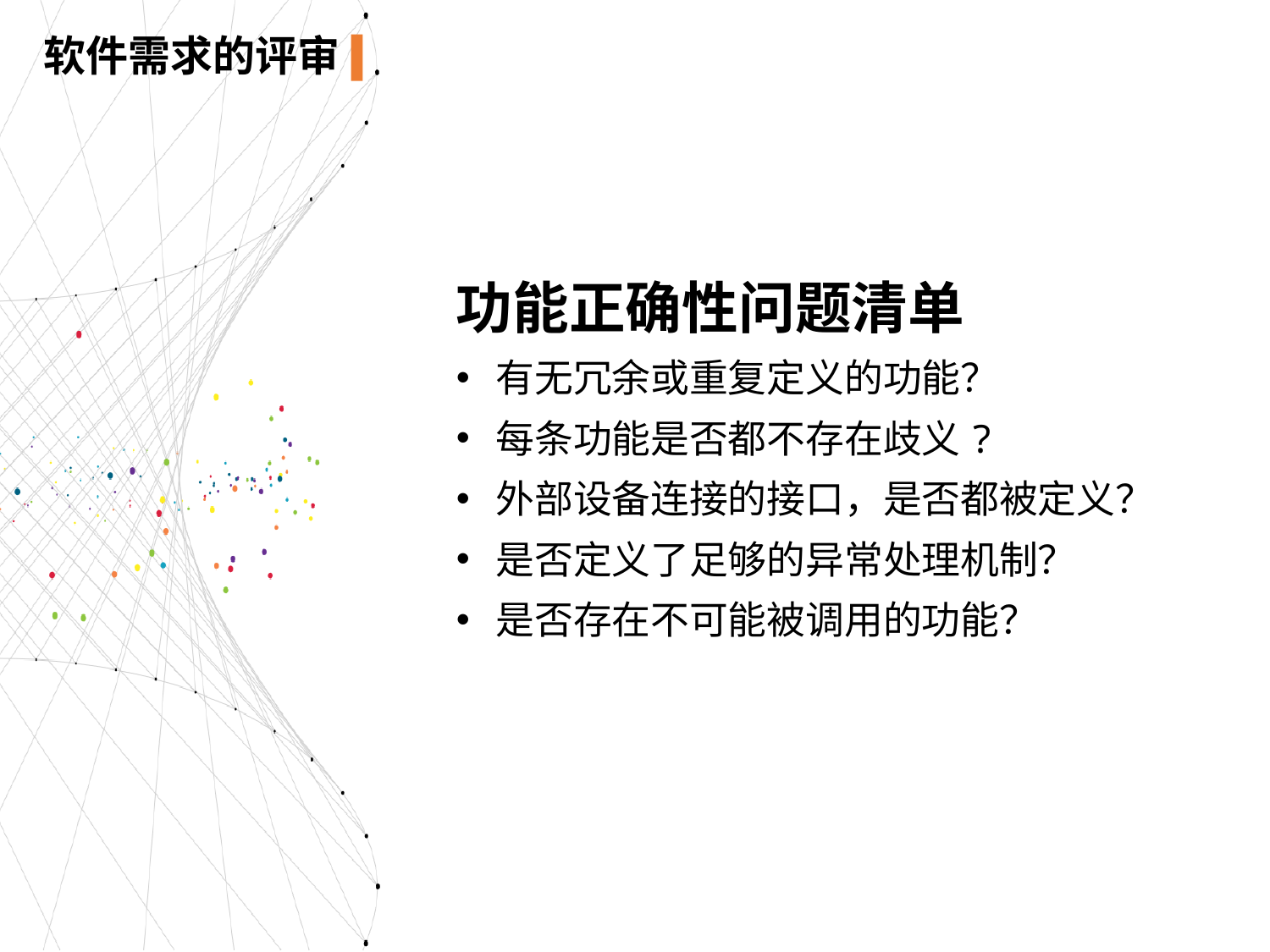

软件需求的评审

功能正确性问题清单
有无冗余或重复定义的功能？
每条功能是否都不存在歧义?
外部设备连接的接口，是否都被定义？
是否定义了足够的异常处理机制？
是否存在不可能被调用的功能？